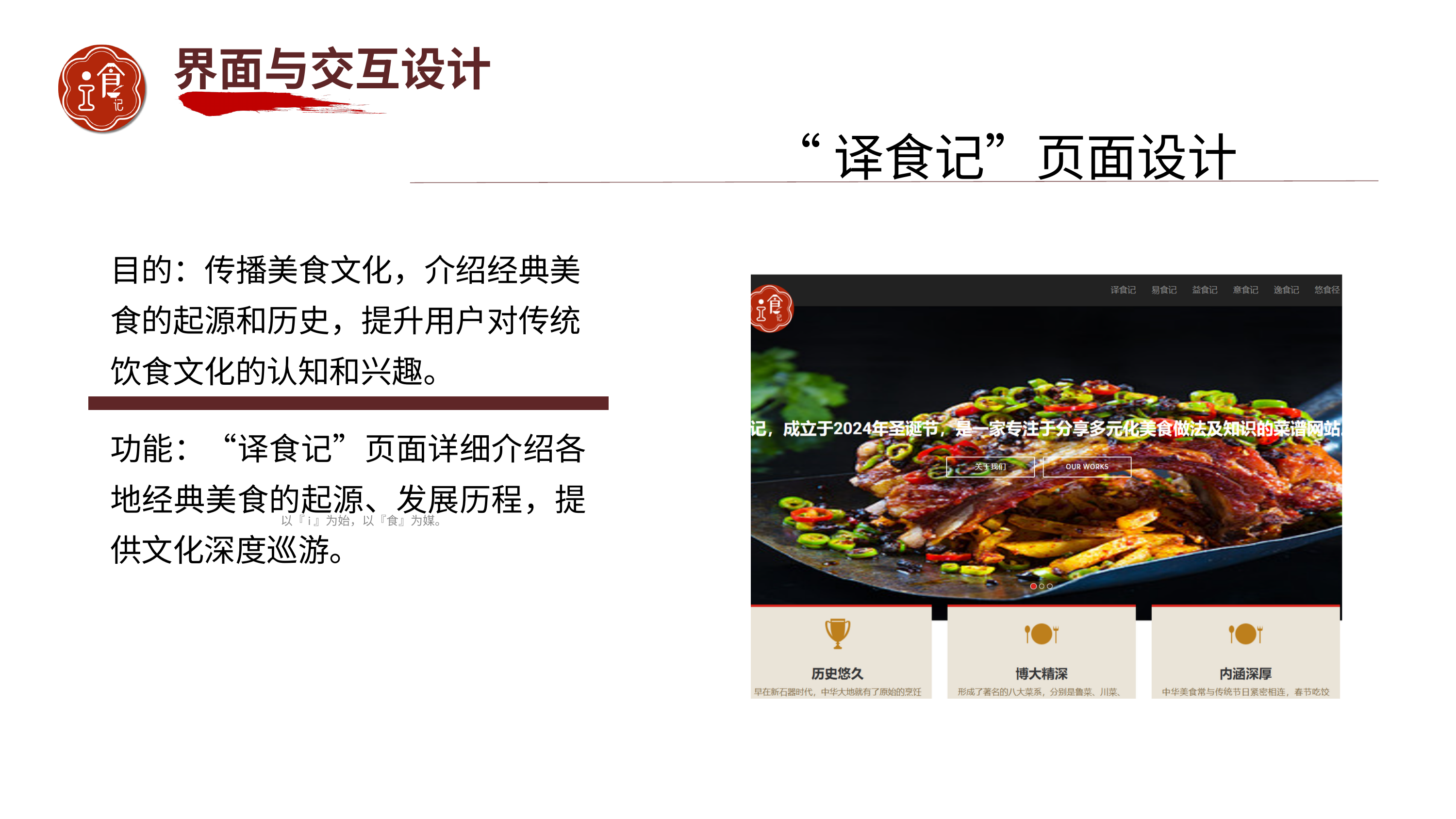

界面与交互设计

“译食记”页面设计

目的：传播美食文化，介绍经典美食的起源和历史，提升用户对传统饮食文化的认知和兴趣。

功能：“译食记”页面详细介绍各地经典美食的起源、发展历程，提供文化深度巡游。

以『i』为始，以『食』为媒。